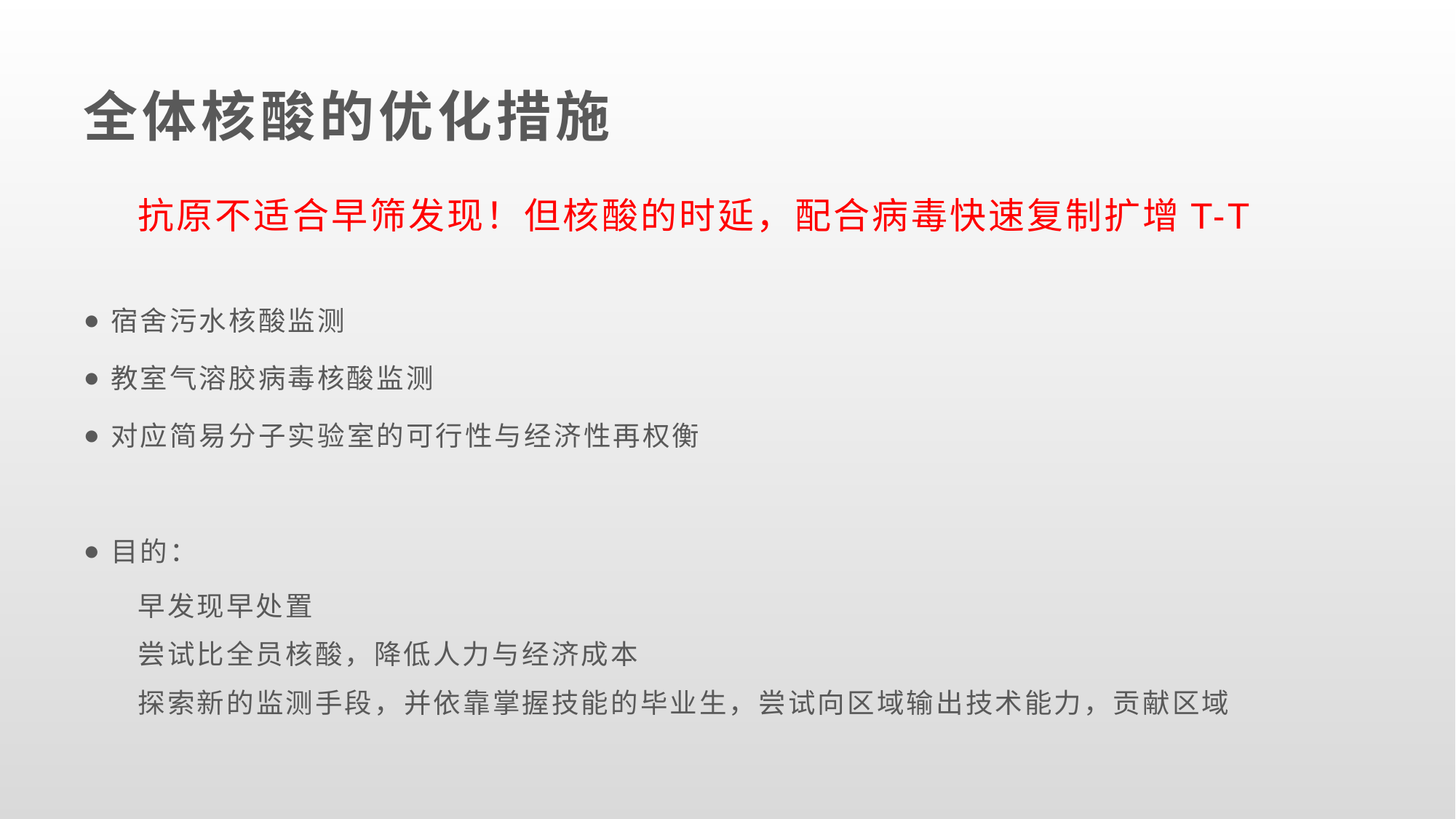

# 全体核酸的优化措施
抗原不适合早筛发现！但核酸的时延，配合病毒快速复制扩增T-T

宿舍污水核酸监测
教室气溶胶病毒核酸监测
对应简易分子实验室的可行性与经济性再权衡

目的：
早发现早处置
尝试比全员核酸，降低人力与经济成本
探索新的监测手段，并依靠掌握技能的毕业生，尝试向区域输出技术能力，贡献区域